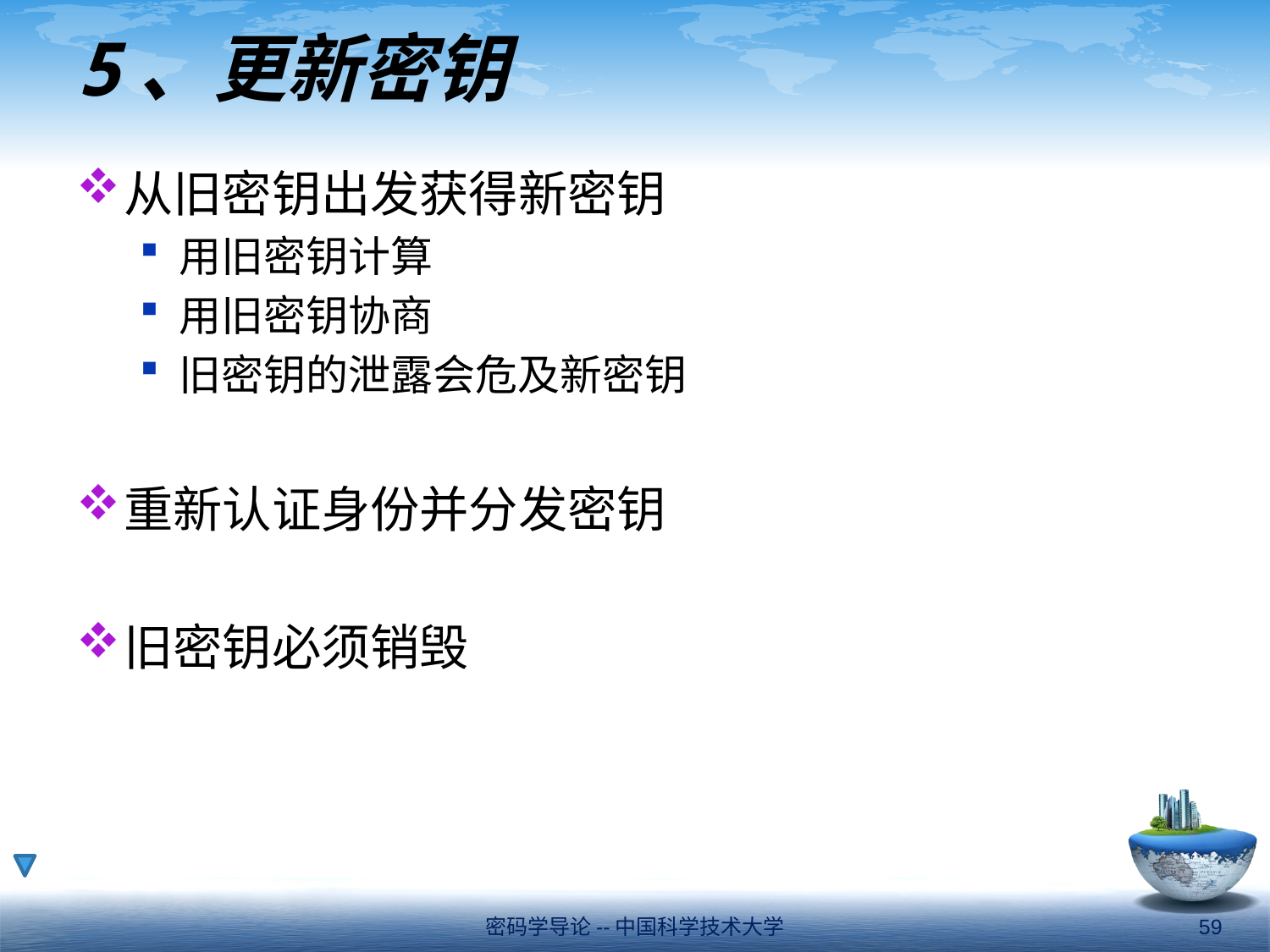

# 5、更新密钥
从旧密钥出发获得新密钥
用旧密钥计算
用旧密钥协商
旧密钥的泄露会危及新密钥

重新认证身份并分发密钥

旧密钥必须销毁

密码学导论--中国科学技术大学
59